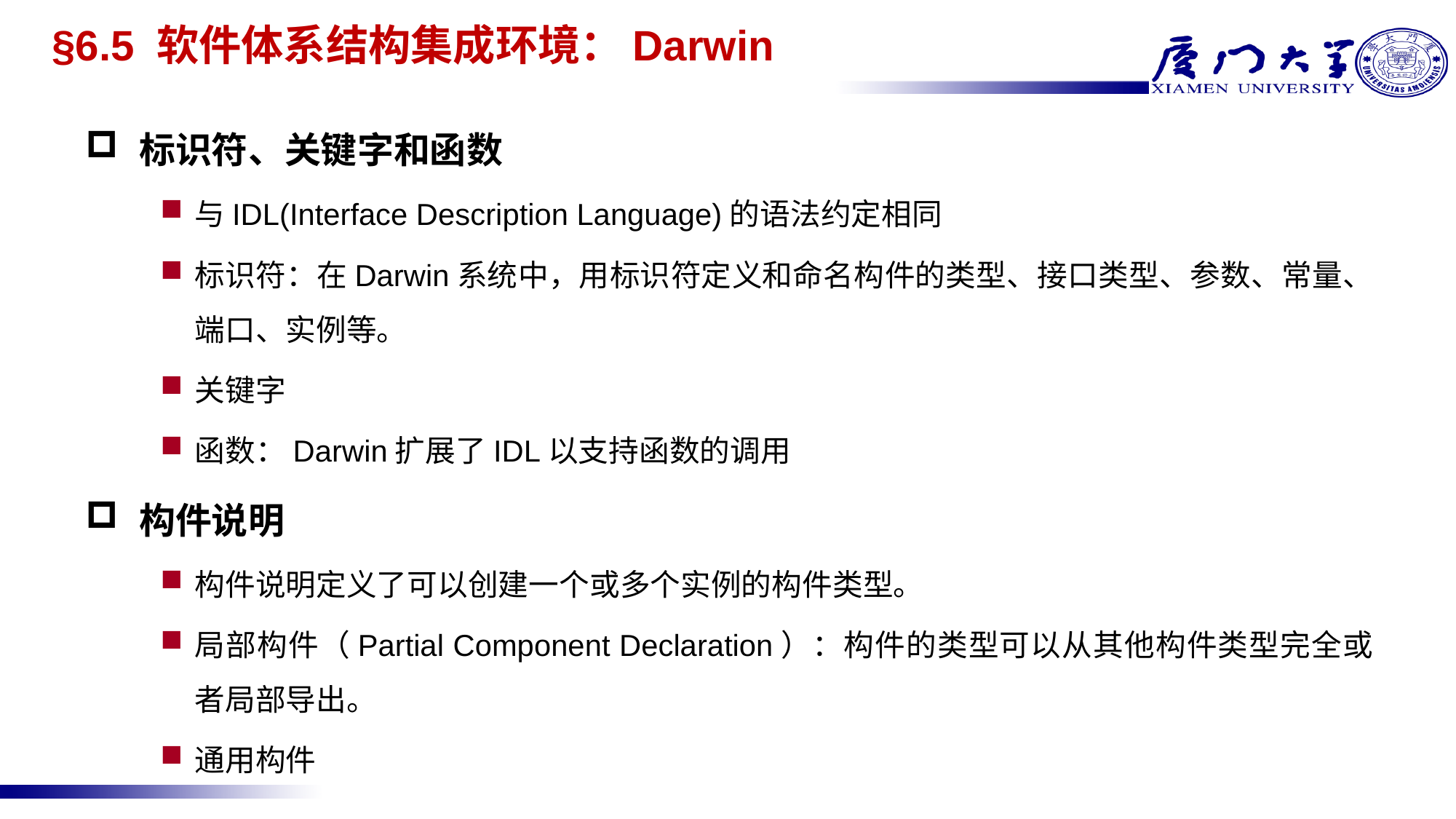

# §6.5 软件体系结构集成环境：Darwin
标识符、关键字和函数
与IDL(Interface Description Language)的语法约定相同
标识符：在Darwin系统中，用标识符定义和命名构件的类型、接口类型、参数、常量、端口、实例等。
关键字
函数：Darwin扩展了IDL以支持函数的调用
构件说明
构件说明定义了可以创建一个或多个实例的构件类型。
局部构件（Partial Component Declaration）：构件的类型可以从其他构件类型完全或者局部导出。
通用构件